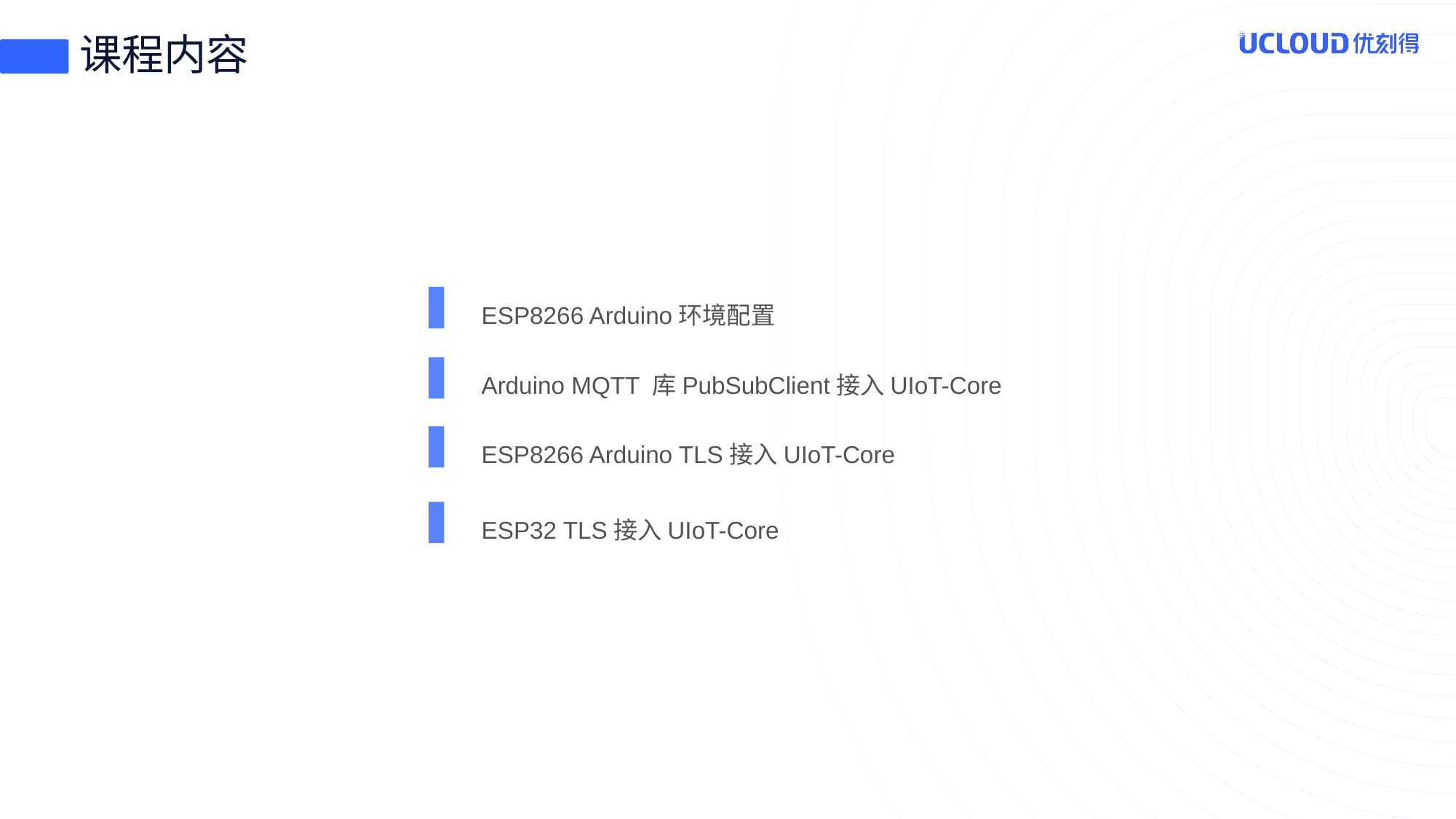

# 课程内容
ESP8266 Arduino环境配置

Arduino MQTT 库PubSubClient接入UIoT-Core

ESP8266 Arduino TLS接入UIoT-Core

ESP32 TLS接入UIoT-Core